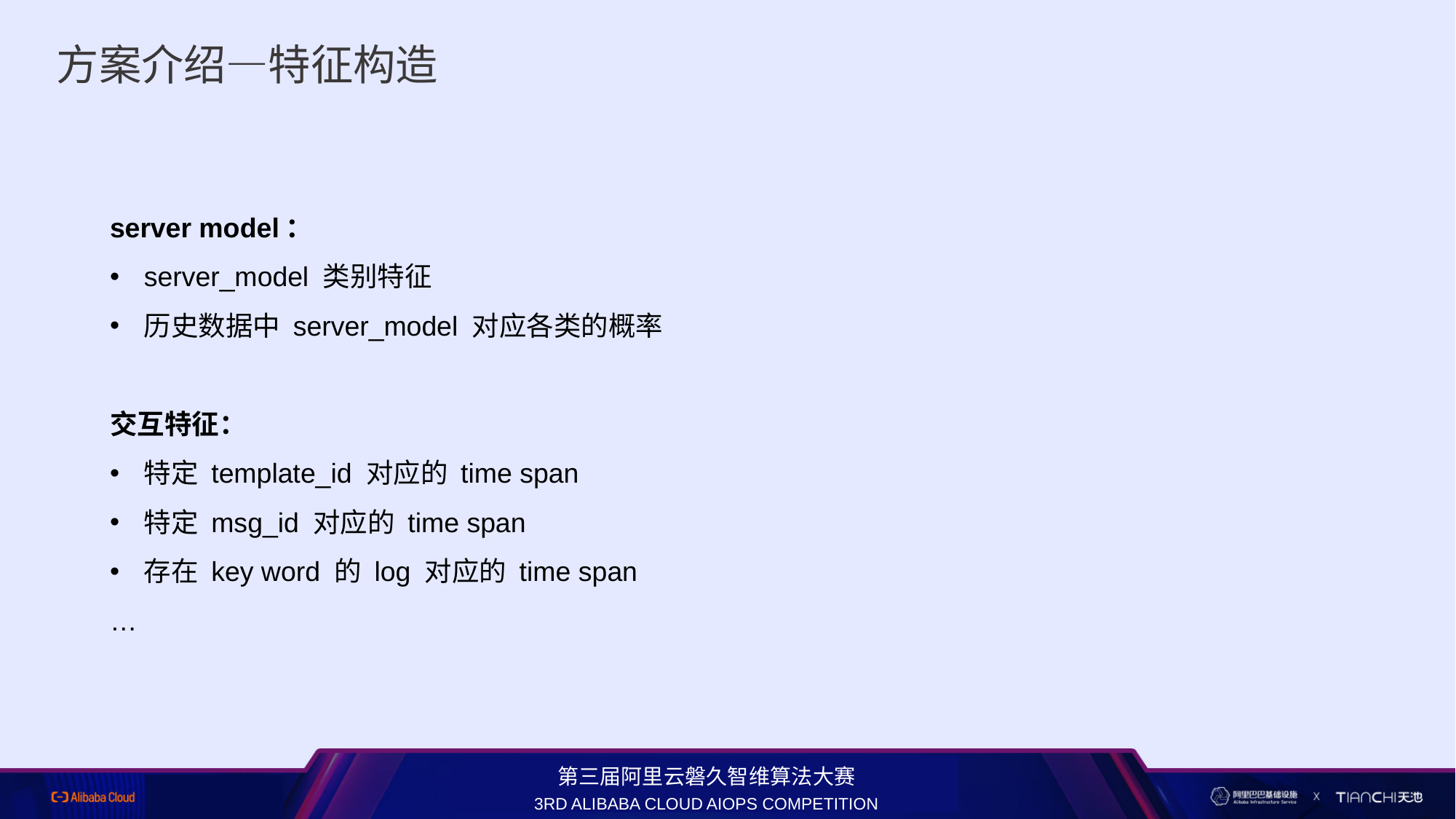

# 方案介绍—特征构造
server model：
server_model 类别特征
历史数据中 server_model 对应各类的概率
交互特征：
特定 template_id 对应的 time span
特定 msg_id 对应的 time span
存在 key word 的 log 对应的 time span
…

第三届阿里云磐久智维算法大赛

3RD ALIBABA CLOUD AIOPS COMPETITION